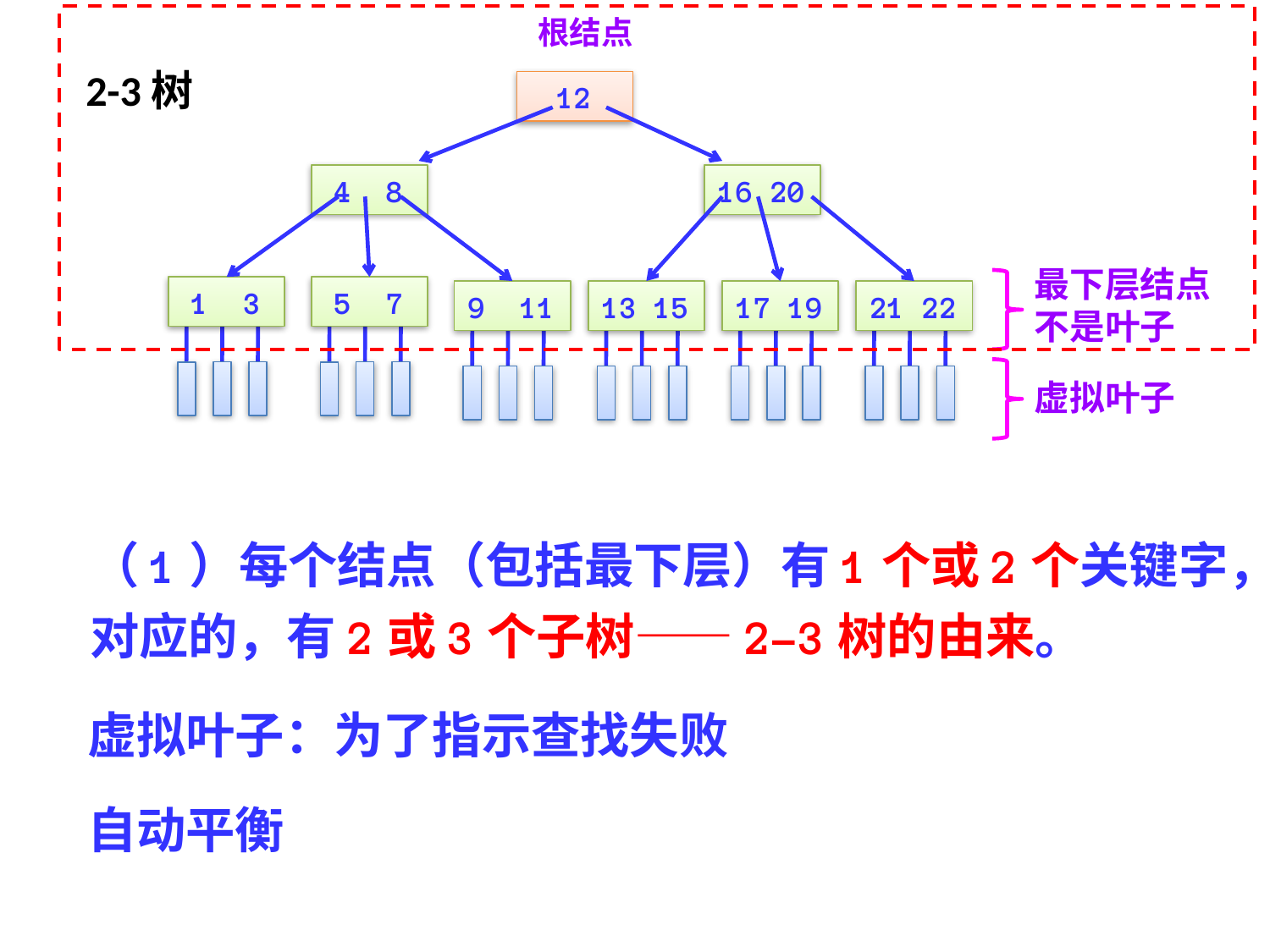

根结点
2-3树
12
4  8
16 20
最下层结点
不是叶子

1  3
5  7
9  11
13 15
17 19
21 22

虚拟叶子
（1）每个结点（包括最下层）有1个或2个关键字，对应的，有2或3个子树——2-3树的由来。
虚拟叶子：为了指示查找失败
自动平衡